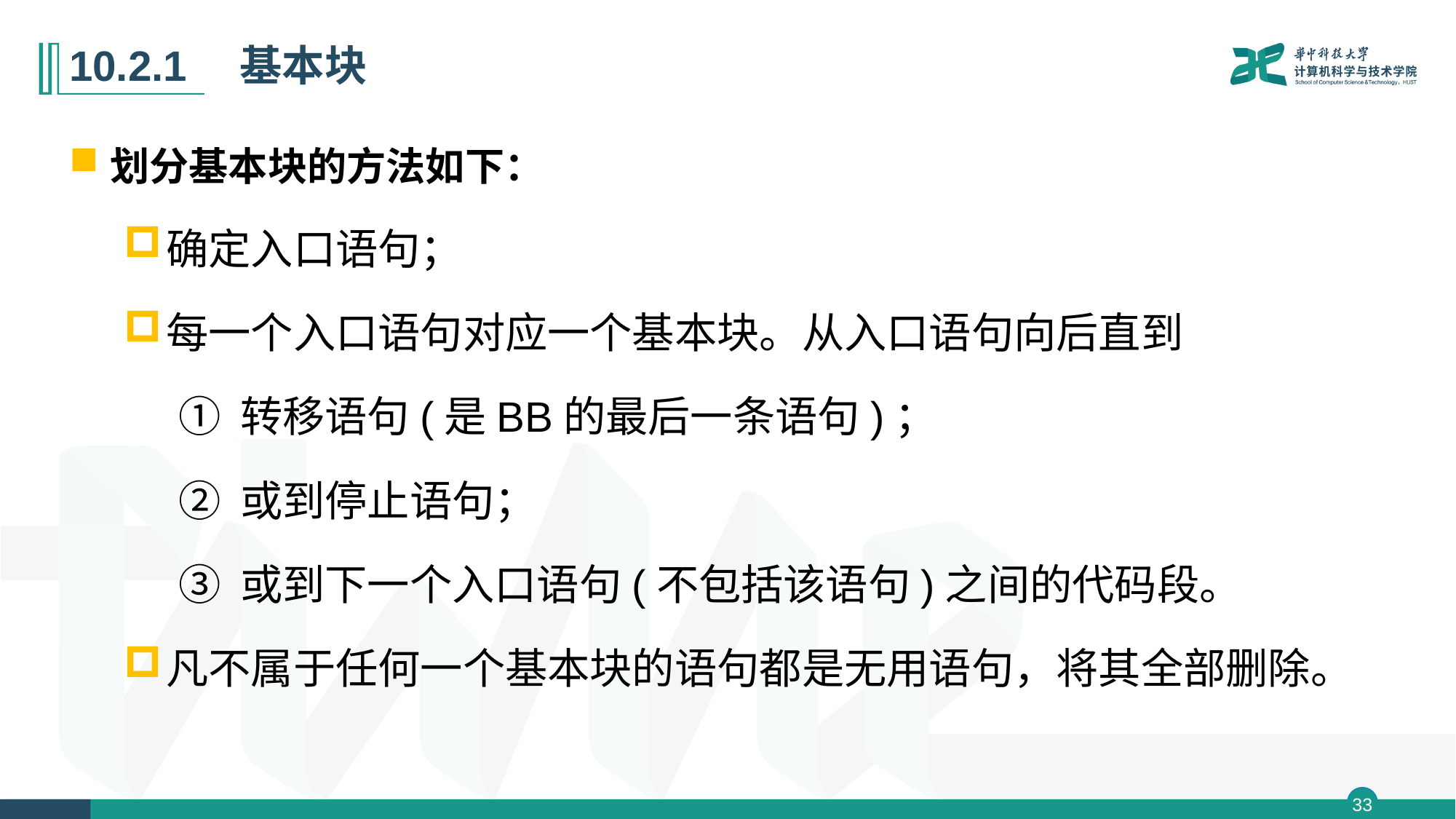

# 10.2.1　基本块
划分基本块的方法如下：
确定入口语句；
每一个入口语句对应一个基本块。从入口语句向后直到
① 转移语句(是BB的最后一条语句)；
② 或到停止语句；
③ 或到下一个入口语句(不包括该语句)之间的代码段。
凡不属于任何一个基本块的语句都是无用语句，将其全部删除。